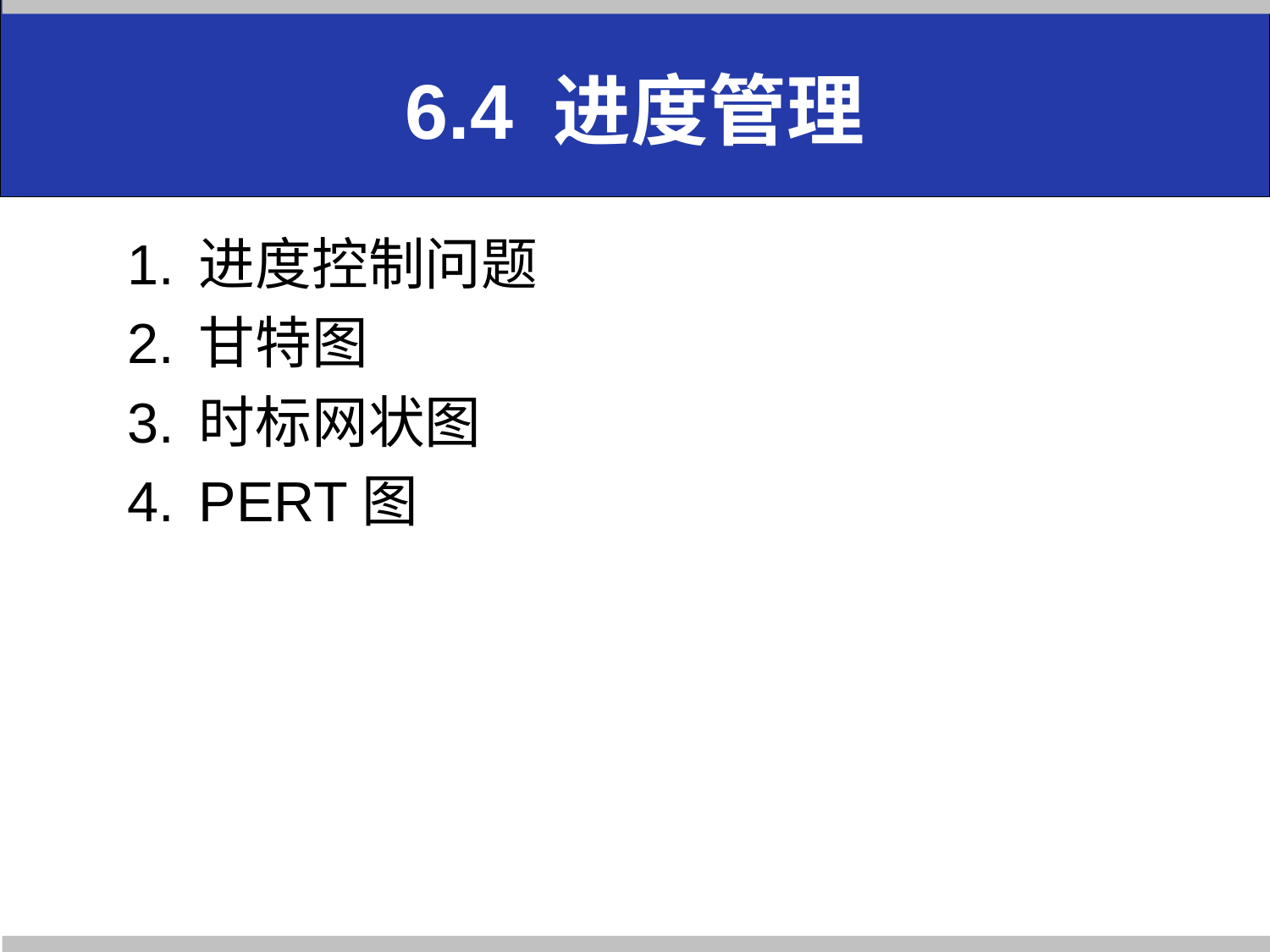

# 6.4 进度管理
进度控制问题
甘特图
时标网状图
PERT图
781